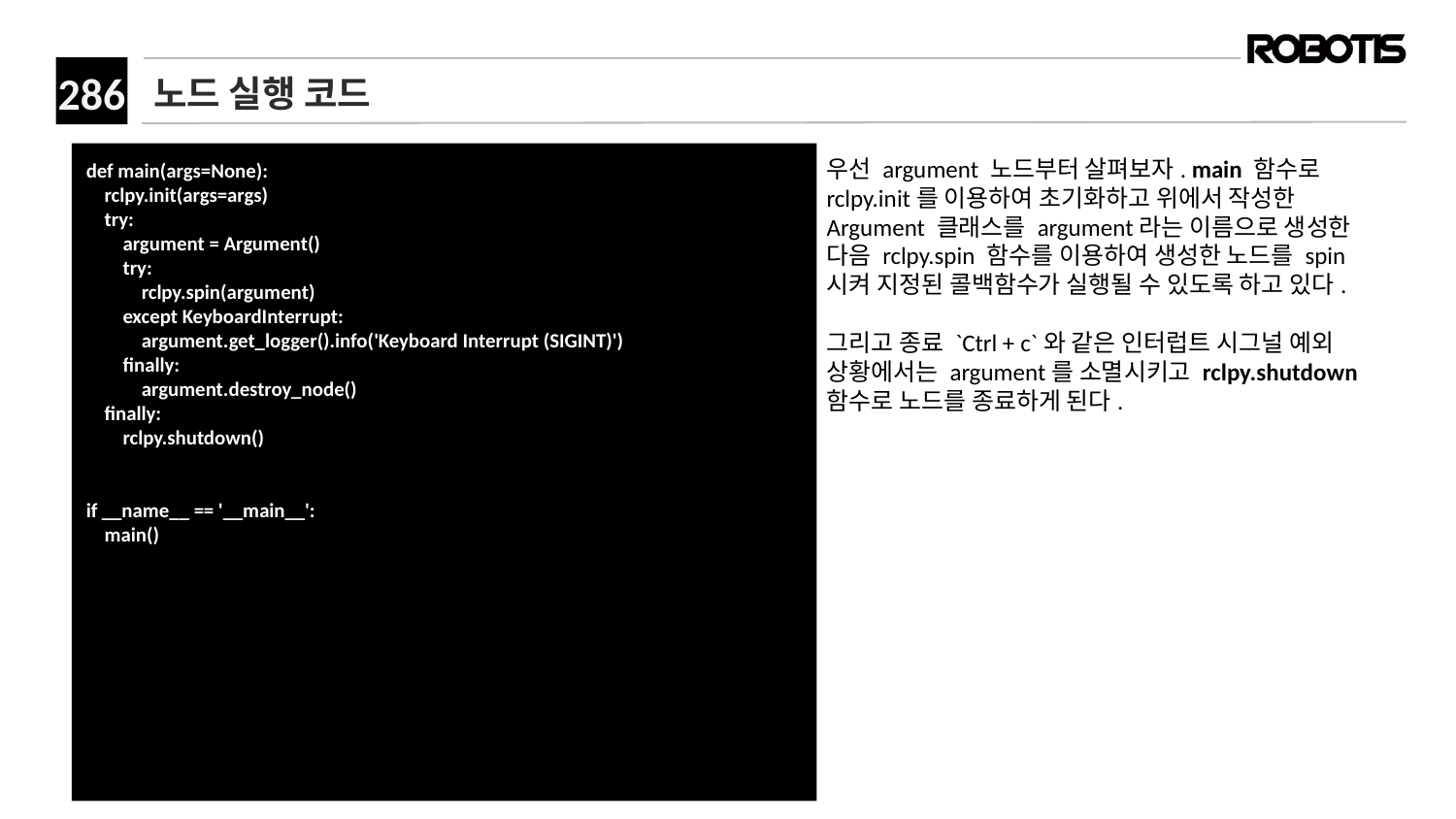

# 노드 실행 코드
def main(args=None):
    rclpy.init(args=args)
    try:
        argument = Argument()
        try:
            rclpy.spin(argument)
        except KeyboardInterrupt:
            argument.get_logger().info('Keyboard Interrupt (SIGINT)')
        finally:
            argument.destroy_node()
    finally:
        rclpy.shutdown()

if __name__ == '__main__':
    main()

우선 argument 노드부터 살펴보자. main 함수로 rclpy.init를 이용하여 초기화하고 위에서 작성한 Argument 클래스를 argument라는 이름으로 생성한 다음 rclpy.spin 함수를 이용하여 생성한 노드를 spin시켜 지정된 콜백함수가 실행될 수 있도록 하고 있다.

그리고 종료 `Ctrl + c`와 같은 인터럽트 시그널 예외 상황에서는 argument를 소멸시키고 rclpy.shutdown 함수로 노드를 종료하게 된다.